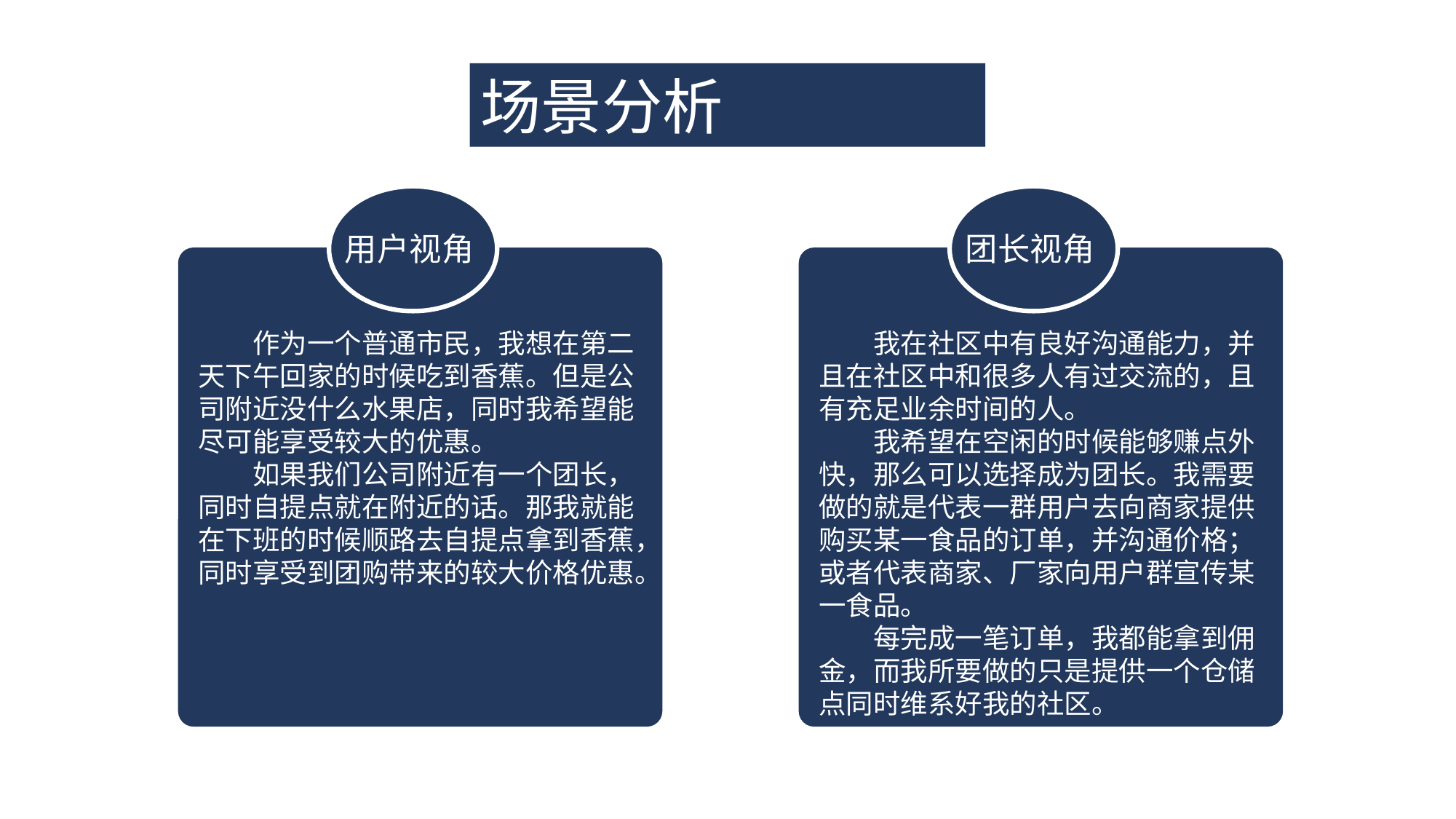

场景分析

用户视角

作为一个普通市民，我想在第二天下午回家的时候吃到香蕉。但是公司附近没什么水果店，同时我希望能尽可能享受较大的优惠。
如果我们公司附近有一个团长，同时自提点就在附近的话。那我就能在下班的时候顺路去自提点拿到香蕉，同时享受到团购带来的较大价格优惠。

团长视角

我在社区中有良好沟通能力，并且在社区中和很多人有过交流的，且有充足业余时间的人。
我希望在空闲的时候能够赚点外快，那么可以选择成为团长。我需要做的就是代表一群用户去向商家提供购买某一食品的订单，并沟通价格；或者代表商家、厂家向用户群宣传某一食品。
每完成一笔订单，我都能拿到佣金，而我所要做的只是提供一个仓储点同时维系好我的社区。